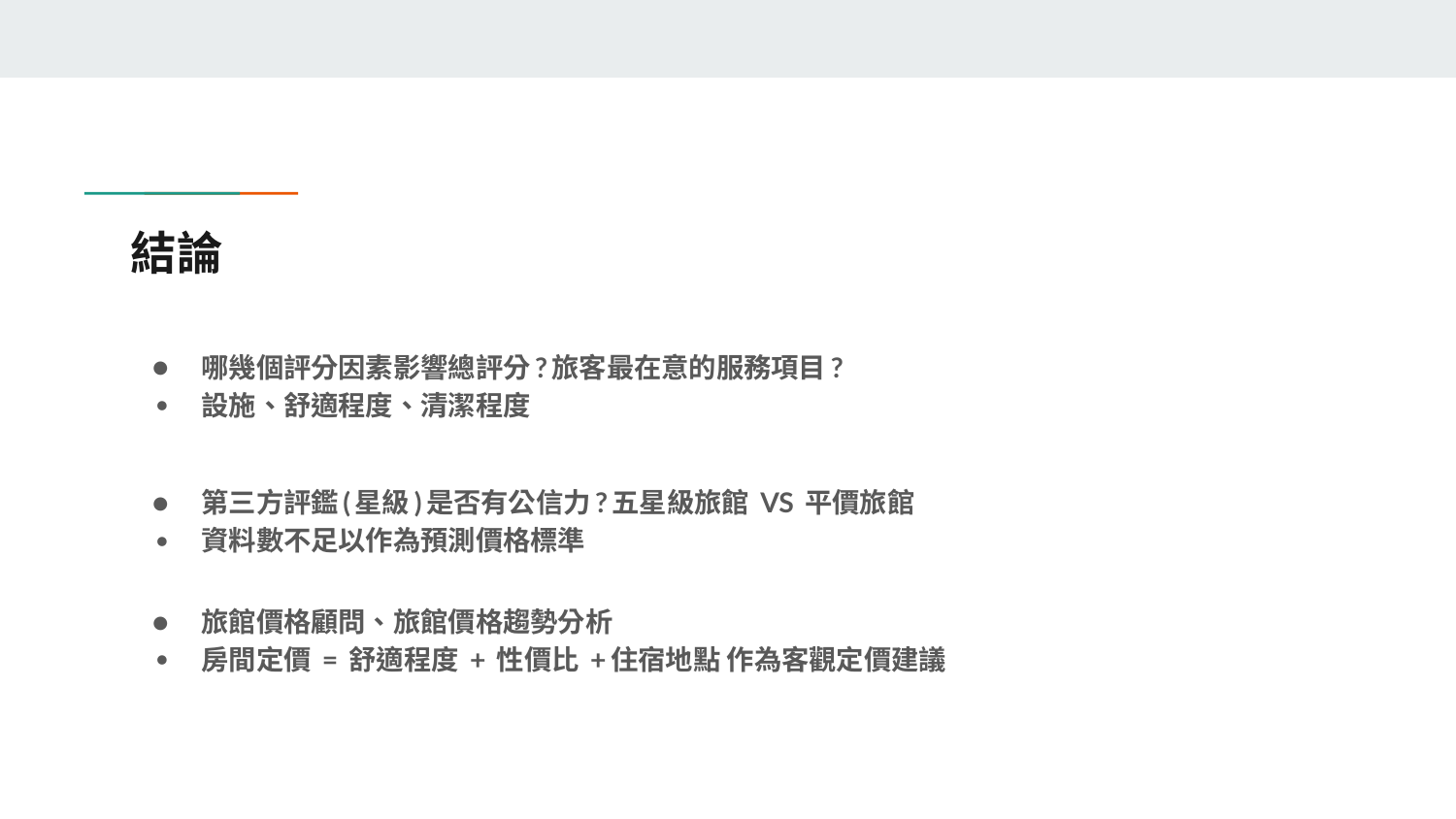

# 結論
哪幾個評分因素影響總評分?旅客最在意的服務項目?
設施、舒適程度、清潔程度

第三方評鑑(星級)是否有公信力?五星級旅館 VS 平價旅館
資料數不足以作為預測價格標準

旅館價格顧問、旅館價格趨勢分析
房間定價 = 舒適程度 + 性價比 +住宿地點 作為客觀定價建議